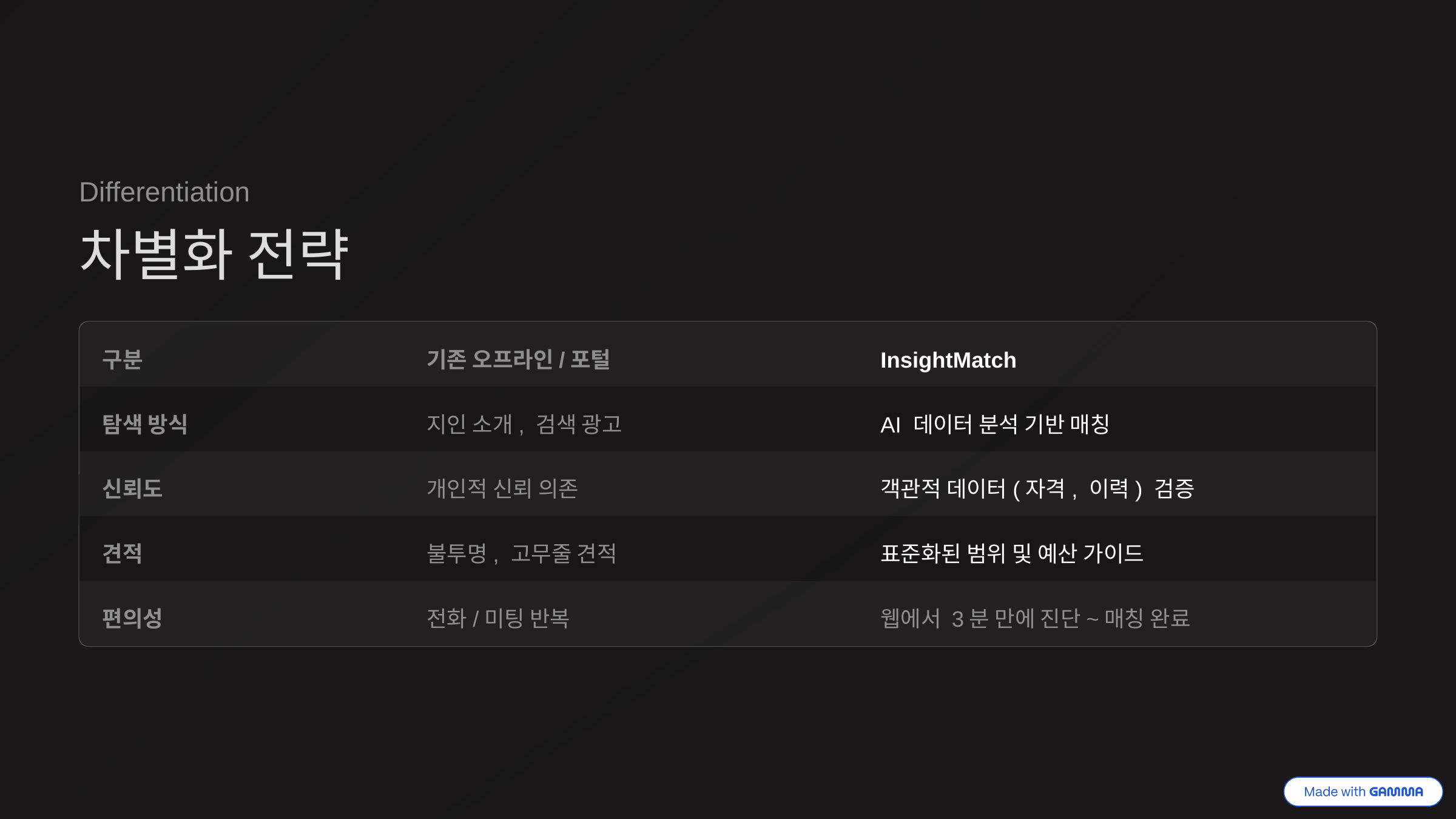

Differentiation
차별화 전략

구분
기존 오프라인/포털
InsightMatch

탐색 방식
지인 소개, 검색 광고
AI 데이터 분석 기반 매칭

신뢰도
개인적 신뢰 의존
객관적 데이터(자격, 이력) 검증

견적
불투명, 고무줄 견적
표준화된 범위 및 예산 가이드

편의성
전화/미팅 반복
웹에서 3분 만에 진단~매칭 완료